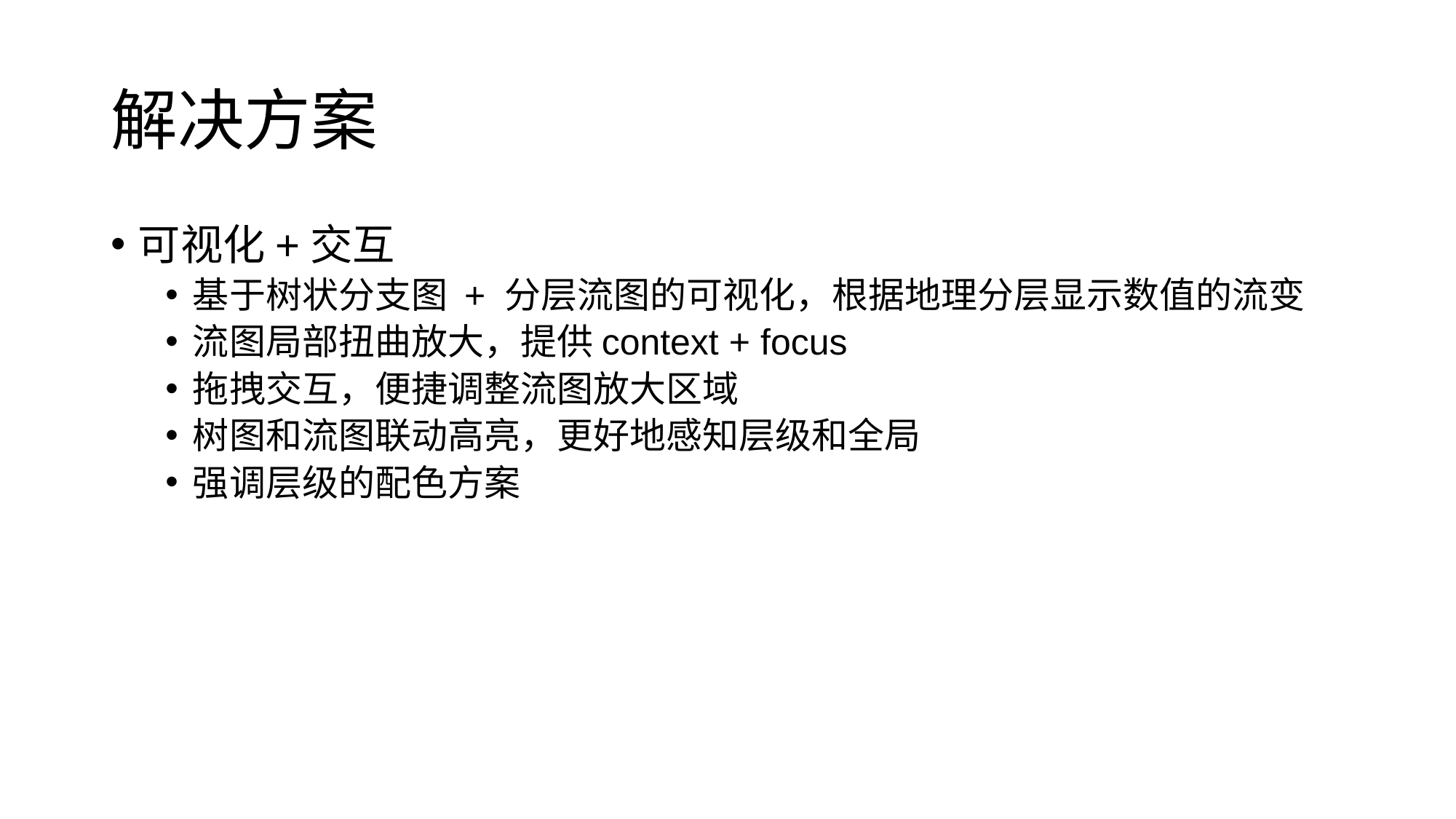

# 解决方案
可视化+交互
基于树状分支图 + 分层流图的可视化，根据地理分层显示数值的流变
流图局部扭曲放大，提供context + focus
拖拽交互，便捷调整流图放大区域
树图和流图联动高亮，更好地感知层级和全局
强调层级的配色方案